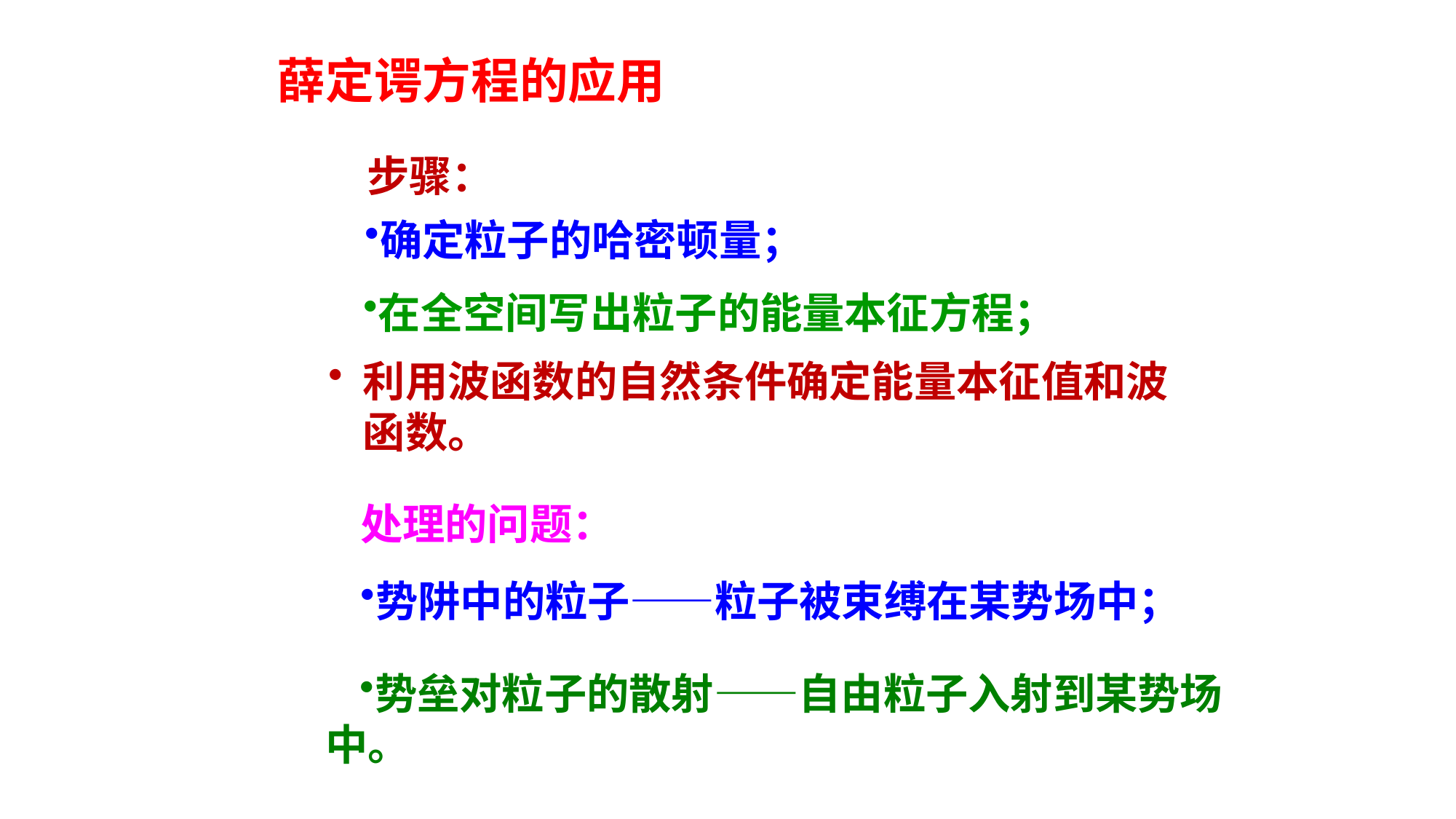

薛定谔方程的应用
步骤：
确定粒子的哈密顿量；
在全空间写出粒子的能量本征方程；
利用波函数的自然条件确定能量本征值和波函数。
处理的问题：
势阱中的粒子——粒子被束缚在某势场中；
势垒对粒子的散射——自由粒子入射到某势场中。